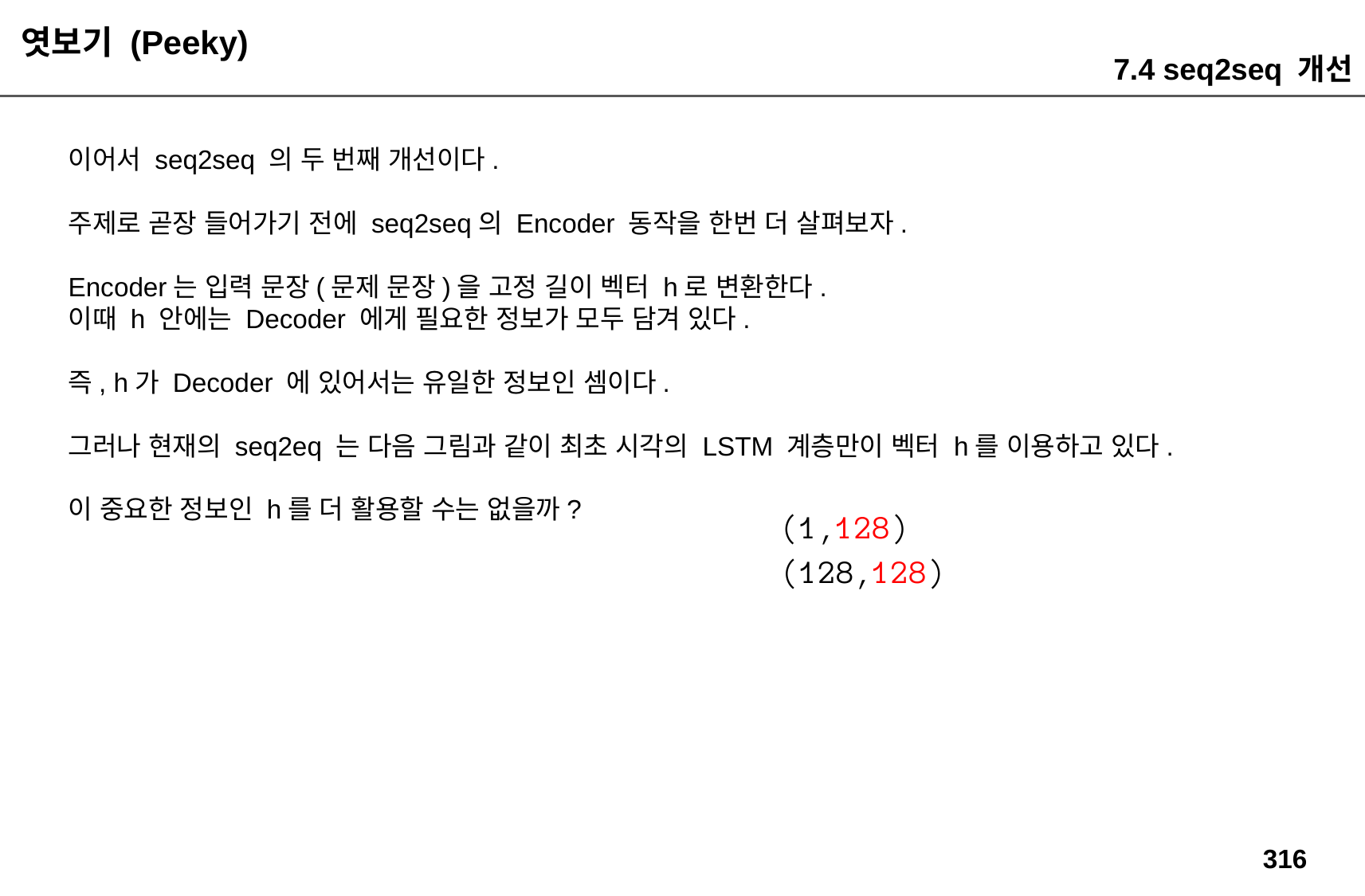

엿보기 (Peeky)
7.4 seq2seq 개선
이어서 seq2seq 의 두 번째 개선이다.

주제로 곧장 들어가기 전에 seq2seq의 Encoder 동작을 한번 더 살펴보자.

Encoder는 입력 문장(문제 문장)을 고정 길이 벡터 h로 변환한다.
이때 h 안에는 Decoder 에게 필요한 정보가 모두 담겨 있다.

즉, h가 Decoder 에 있어서는 유일한 정보인 셈이다.

그러나 현재의 seq2eq 는 다음 그림과 같이 최초 시각의 LSTM 계층만이 벡터 h를 이용하고 있다.

이 중요한 정보인 h를 더 활용할 수는 없을까?
(1,128)
(128,128)